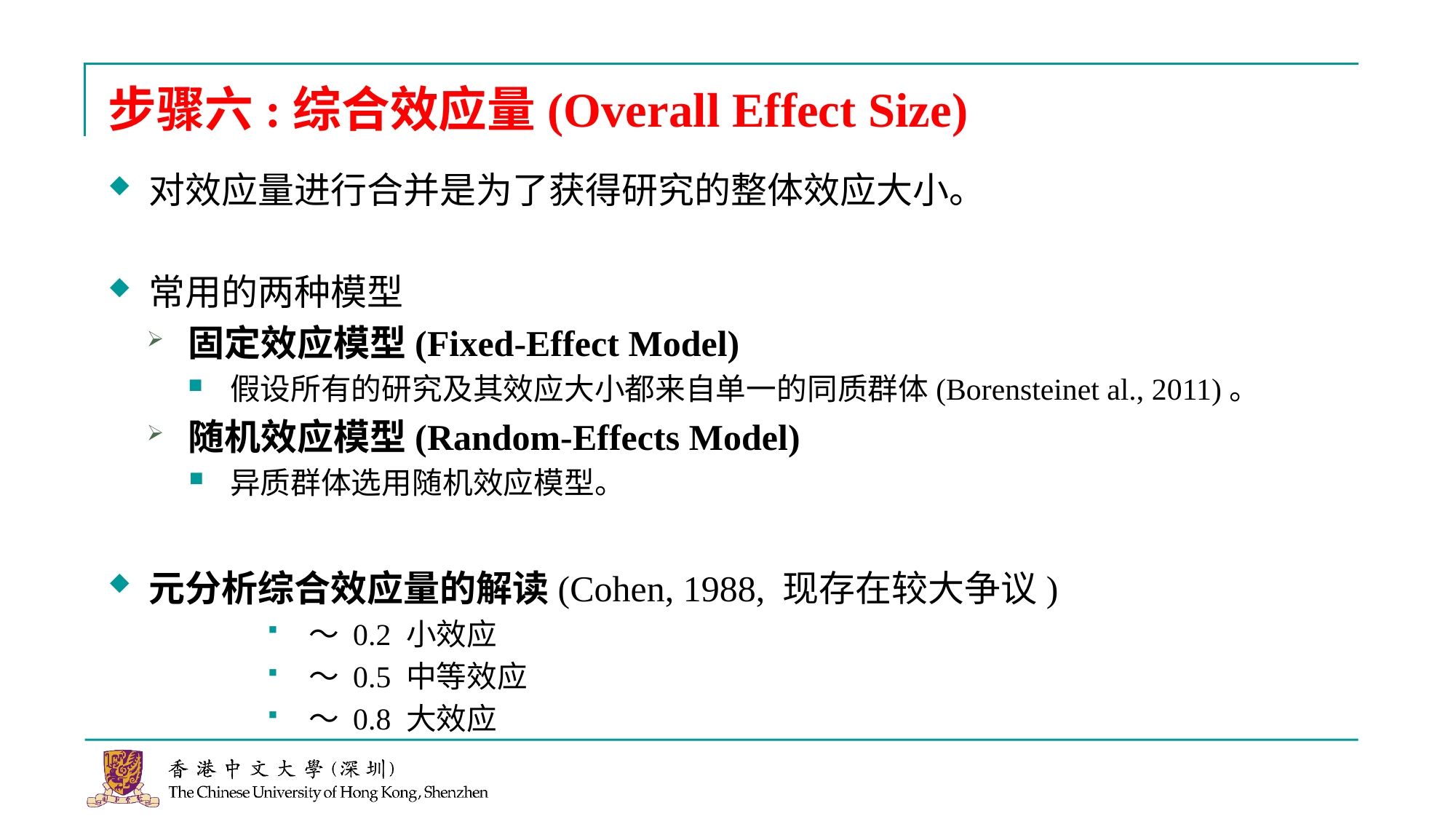

# 步骤六:综合效应量(Overall Effect Size)
对效应量进行合并是为了获得研究的整体效应大小。

常用的两种模型
固定效应模型(Fixed-Effect Model)
假设所有的研究及其效应大小都来自单一的同质群体(Borensteinet al., 2011)。
随机效应模型(Random-Effects Model)
异质群体选用随机效应模型。

元分析综合效应量的解读(Cohen, 1988, 现存在较大争议)
～ 0.2 小效应
～ 0.5 中等效应
～ 0.8 大效应